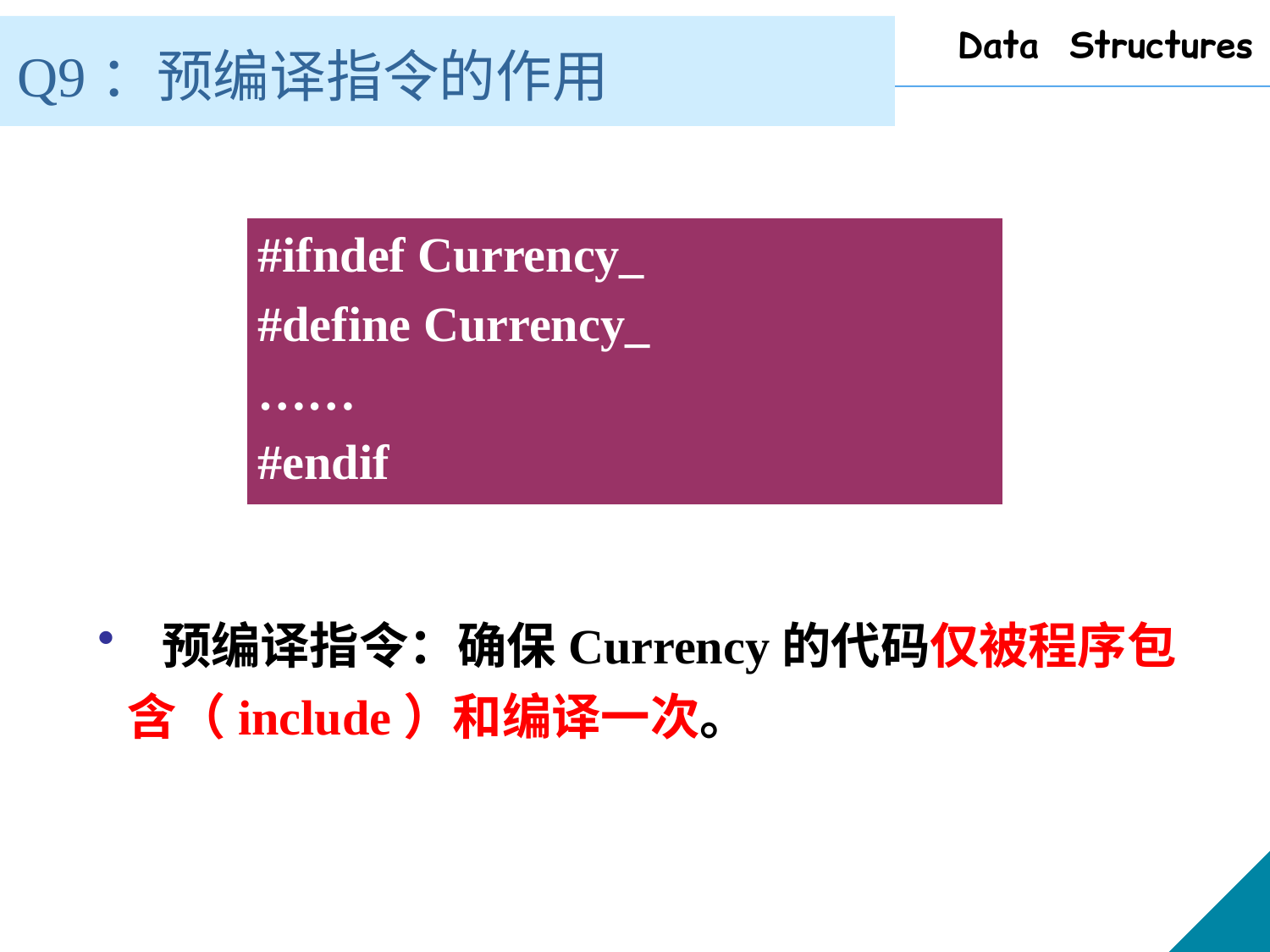

# Q9：预编译指令的作用
#ifndef Currency_
#define Currency_
……
#endif
  预编译指令：确保Currency的代码仅被程序包含（include）和编译一次。